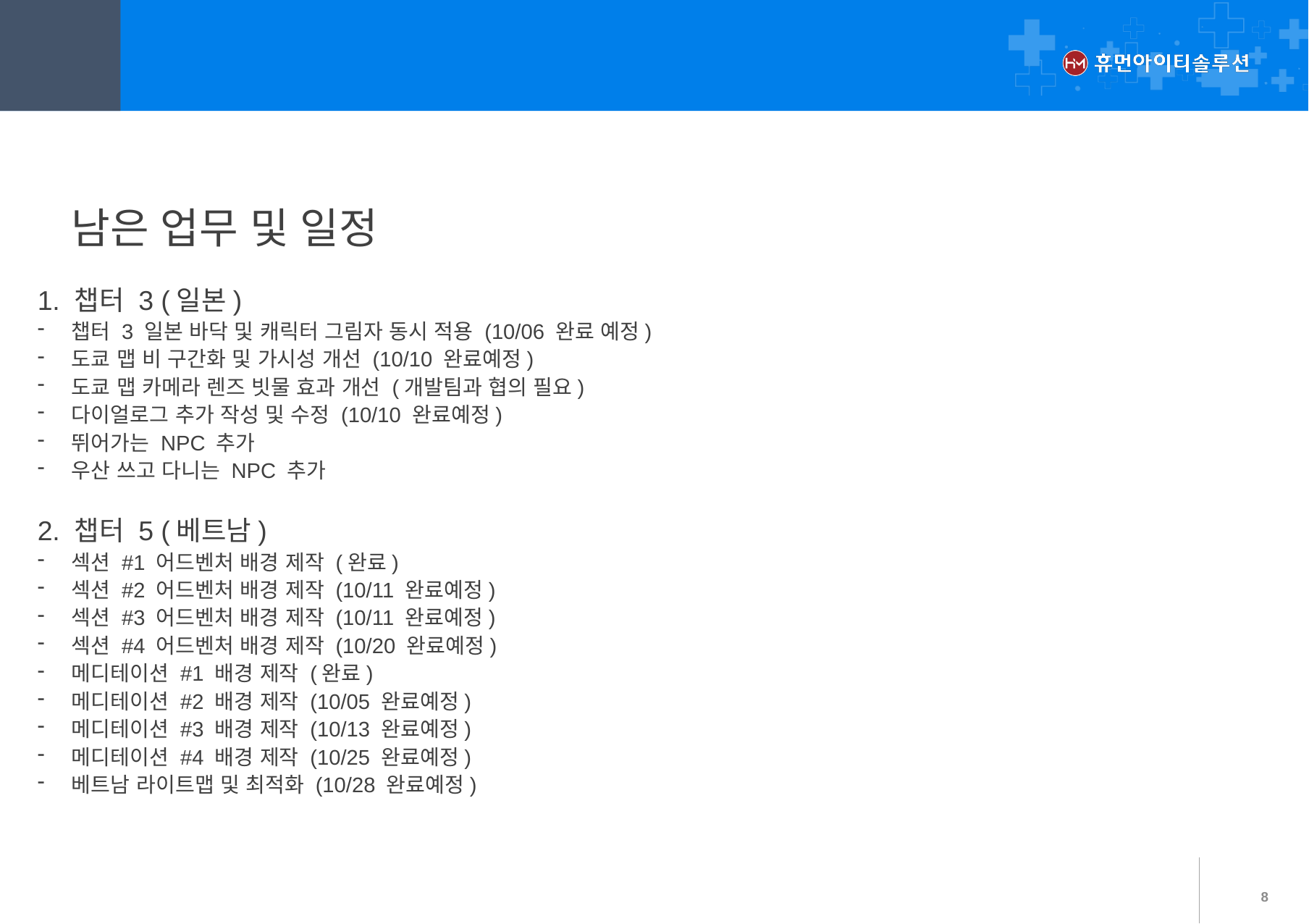

04
진행상황
  남은 업무 및 일정

1. 챕터 3 (일본)
챕터 3 일본 바닥 및 캐릭터 그림자 동시 적용 (10/06 완료 예정)
도쿄 맵 비 구간화 및 가시성 개선 (10/10 완료예정)
도쿄 맵 카메라 렌즈 빗물 효과 개선 (개발팀과 협의 필요)
다이얼로그 추가 작성 및 수정 (10/10 완료예정)
뛰어가는 NPC 추가
우산 쓰고 다니는 NPC 추가

2. 챕터 5 (베트남)
섹션 #1 어드벤처 배경 제작 (완료)
섹션 #2 어드벤처 배경 제작 (10/11 완료예정)
섹션 #3 어드벤처 배경 제작 (10/11 완료예정)
섹션 #4 어드벤처 배경 제작 (10/20 완료예정)
메디테이션 #1 배경 제작 (완료)
메디테이션 #2 배경 제작 (10/05 완료예정)
메디테이션 #3 배경 제작 (10/13 완료예정)
메디테이션 #4 배경 제작 (10/25 완료예정)
베트남 라이트맵 및 최적화 (10/28 완료예정)
8